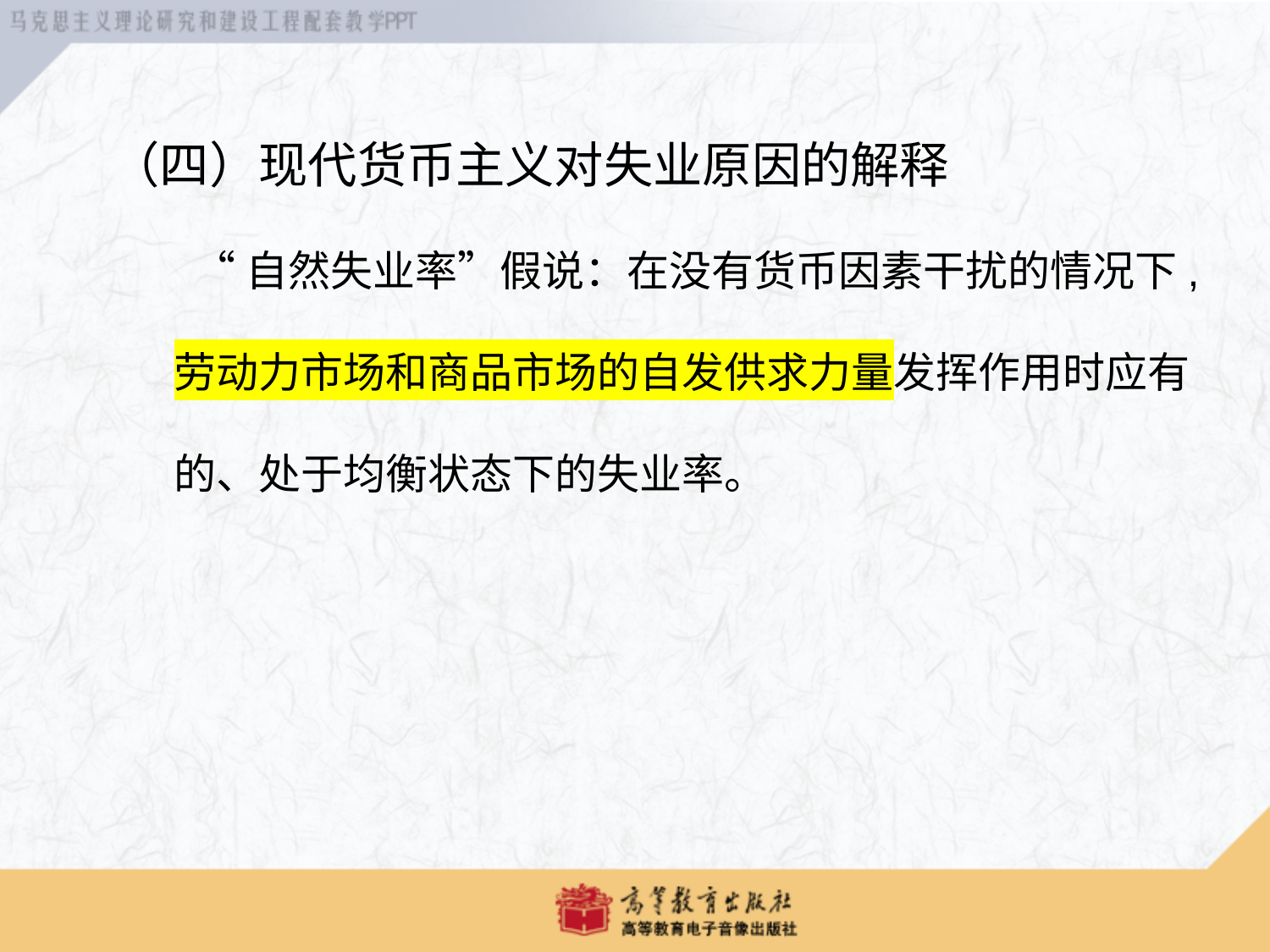

（四）现代货币主义对失业原因的解释
  “自然失业率”假说：在没有货币因素干扰的情况下,劳动力市场和商品市场的自发供求力量发挥作用时应有的、处于均衡状态下的失业率。